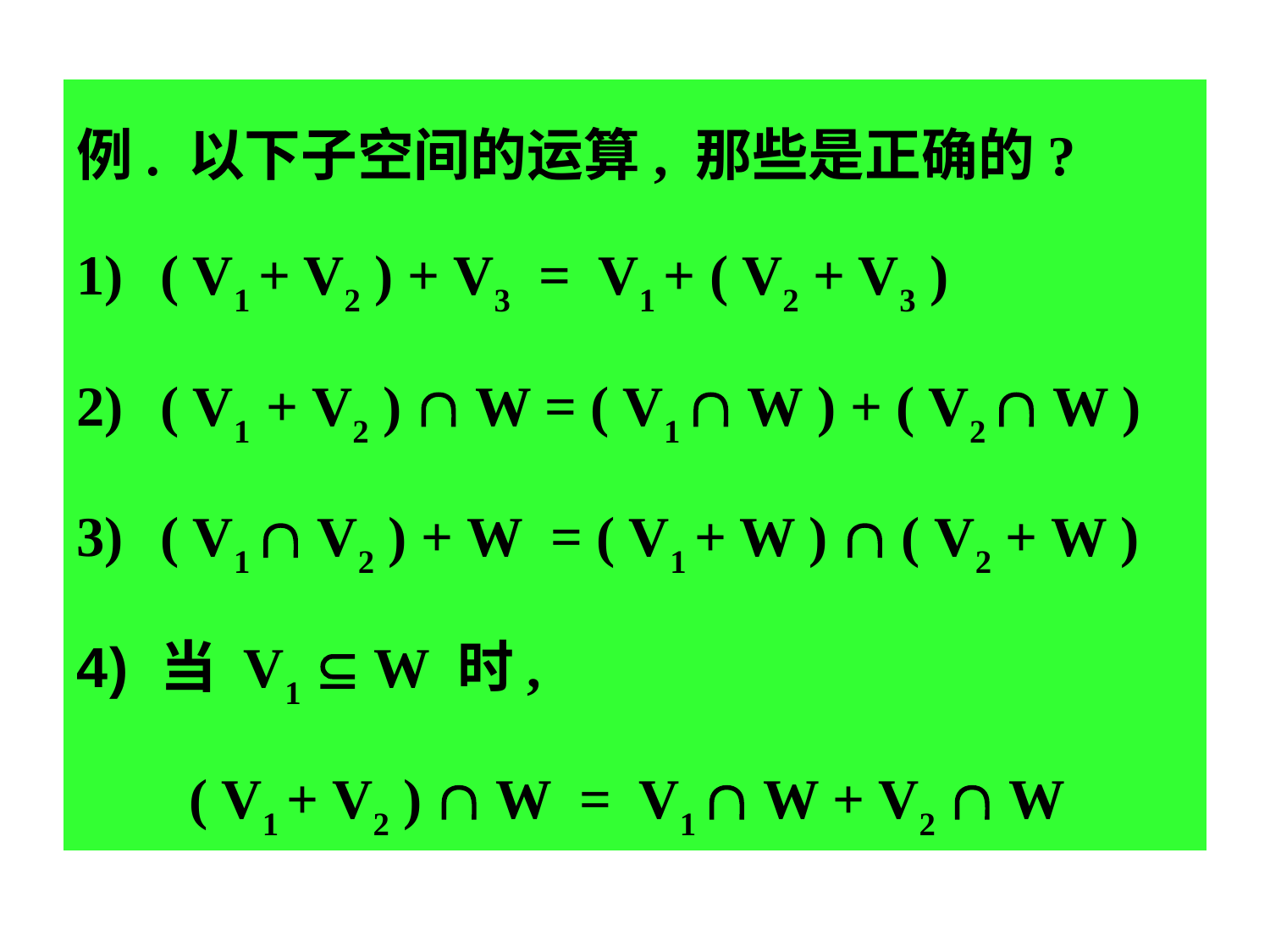

例. 以下子空间的运算, 那些是正确的?
( V1 + V2 ) + V3  =  V1 + ( V2 + V3 )
( V1  + V2 ) ∩ W = ( V1 ∩ W ) + ( V2 ∩ W )
( V1 ∩ V2 ) + W  = ( V1 + W ) ∩ ( V2 + W )
当 V1 ⊆ W 时,
        ( V1 + V2 ) ∩ W  =  V1 ∩ W + V2 ∩ W